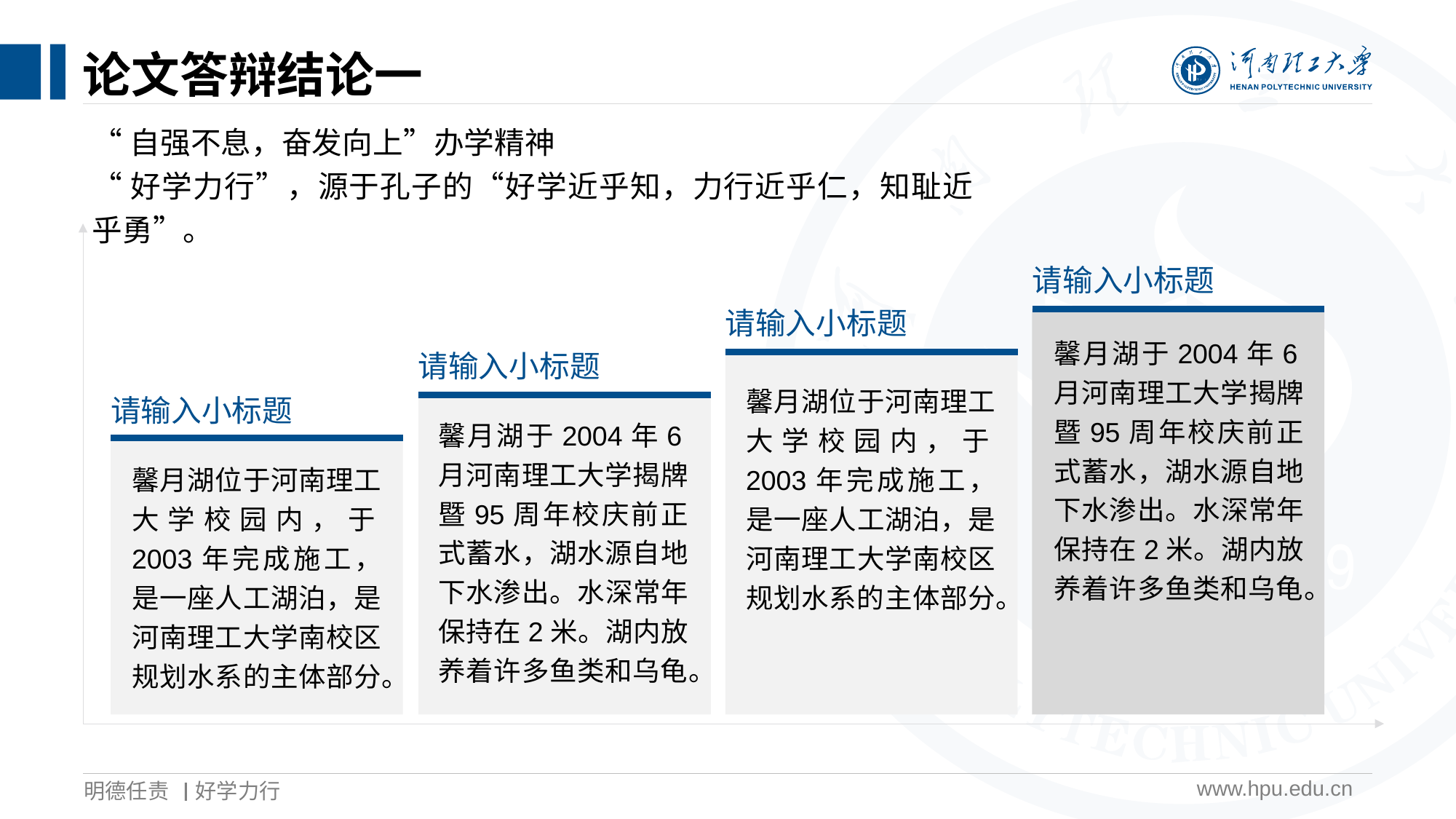

# 论文答辩结论一
“自强不息，奋发向上”办学精神
“好学力行”，源于孔子的“好学近乎知，力行近乎仁，知耻近乎勇”。
请输入小标题
请输入小标题

馨月湖于2004年6月河南理工大学揭牌暨95周年校庆前正式蓄水，湖水源自地下水渗出。水深常年保持在2米。湖内放养着许多鱼类和乌龟。
请输入小标题

馨月湖位于河南理工大学校园内，于2003年完成施工，是一座人工湖泊，是河南理工大学南校区规划水系的主体部分。
请输入小标题

馨月湖于2004年6月河南理工大学揭牌暨95周年校庆前正式蓄水，湖水源自地下水渗出。水深常年保持在2米。湖内放养着许多鱼类和乌龟。

馨月湖位于河南理工大学校园内，于2003年完成施工，是一座人工湖泊，是河南理工大学南校区规划水系的主体部分。